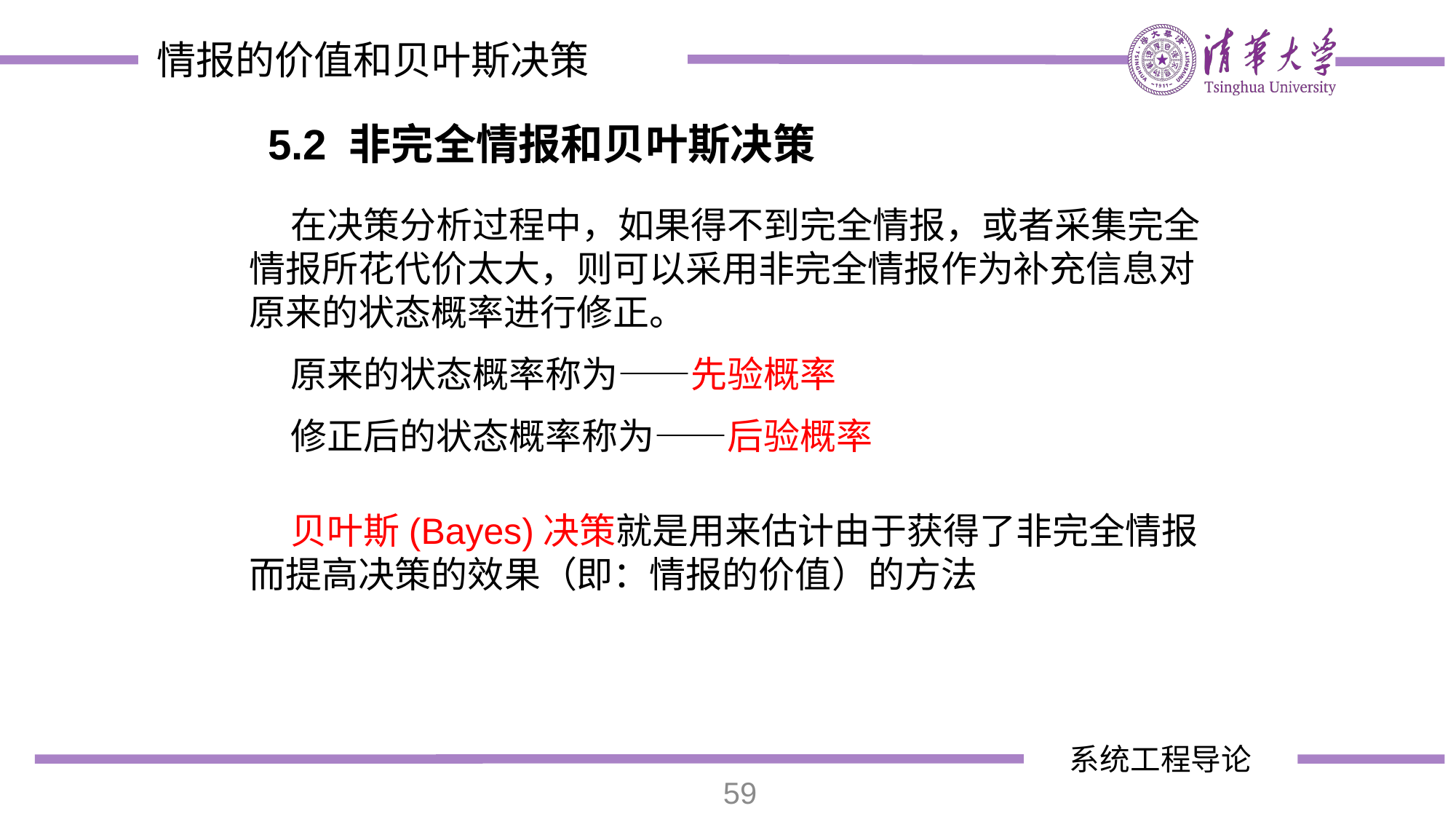

情报的价值和贝叶斯决策
5.2 非完全情报和贝叶斯决策
    在决策分析过程中，如果得不到完全情报，或者采集完全情报所花代价太大，则可以采用非完全情报作为补充信息对原来的状态概率进行修正。
    原来的状态概率称为——先验概率
    修正后的状态概率称为——后验概率
    贝叶斯(Bayes)决策就是用来估计由于获得了非完全情报而提高决策的效果（即：情报的价值）的方法